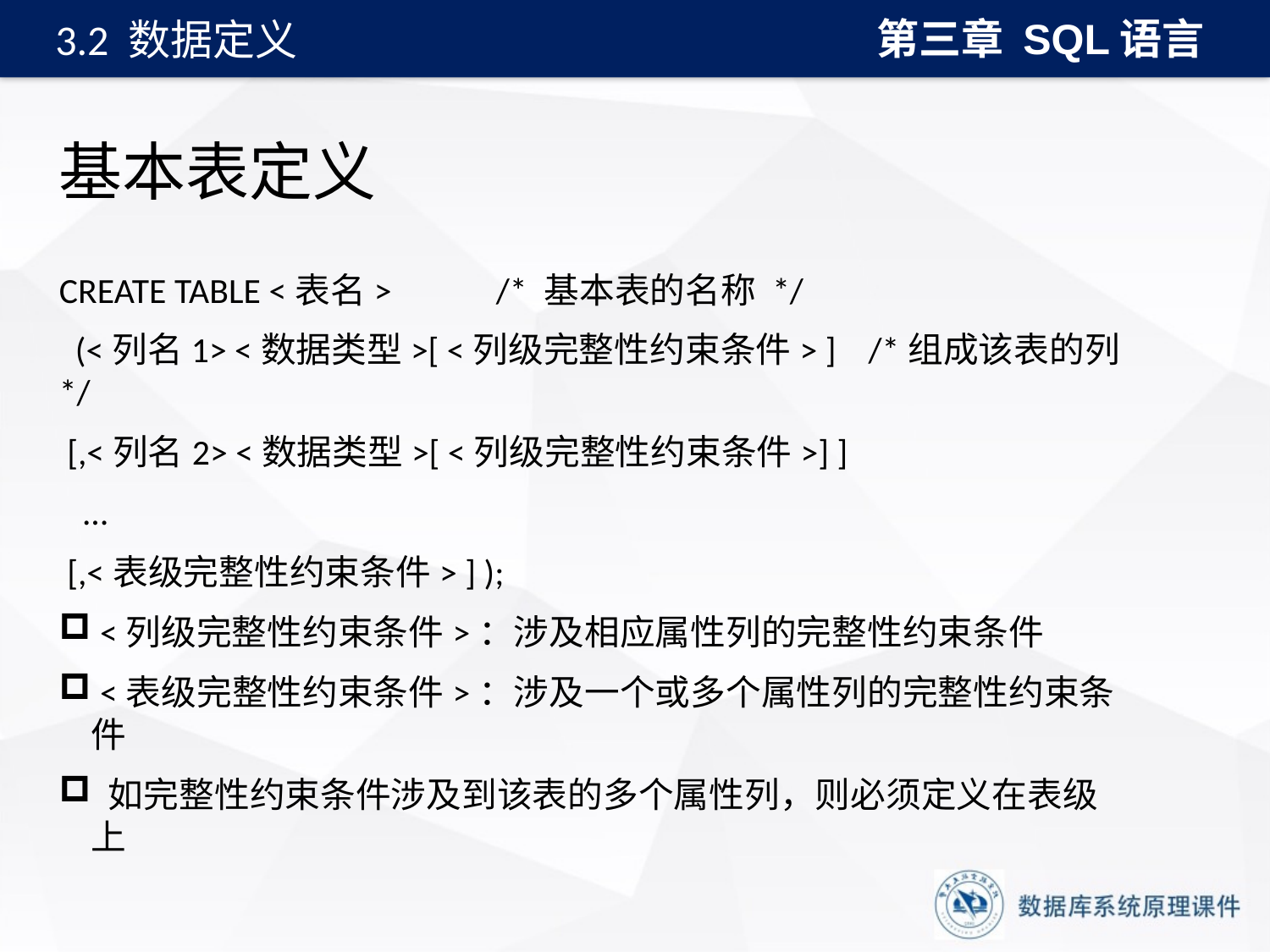

第三章 SQL语言
3.2 数据定义
# 基本表定义
CREATE TABLE <表名>             /* 基本表的名称 */
  (<列名1> <数据类型>[ <列级完整性约束条件> ]    /*组成该表的列*/
 [,<列名2> <数据类型>[ <列级完整性约束条件>] ]
   …
 [,<表级完整性约束条件> ] );
 <列级完整性约束条件>：涉及相应属性列的完整性约束条件
 <表级完整性约束条件>：涉及一个或多个属性列的完整性约束条件
 如完整性约束条件涉及到该表的多个属性列，则必须定义在表级上